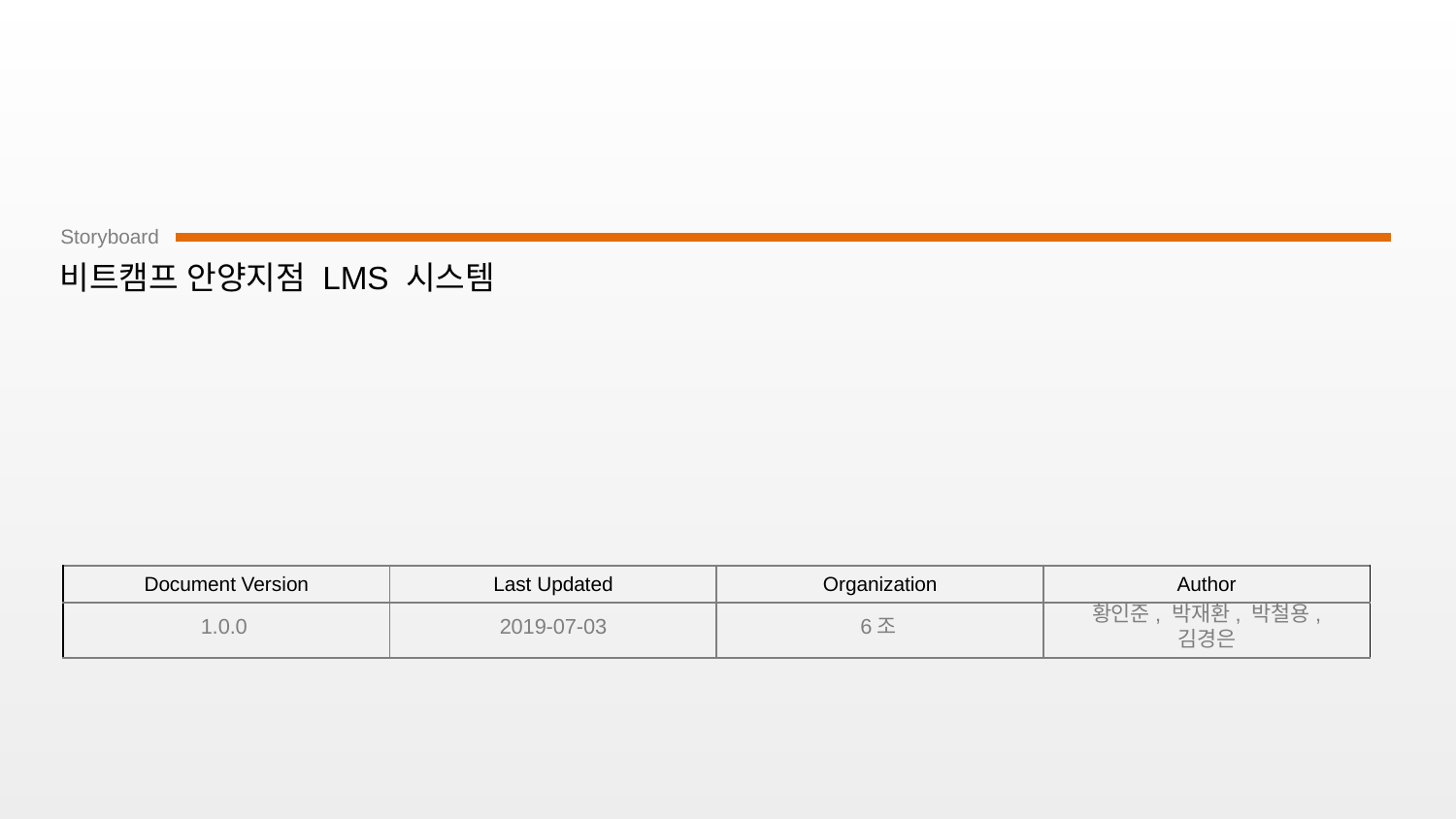

# 비트캠프 안양지점 LMS 시스템
1.0.0
2019-07-03
6조
황인준, 박재환, 박철용, 김경은